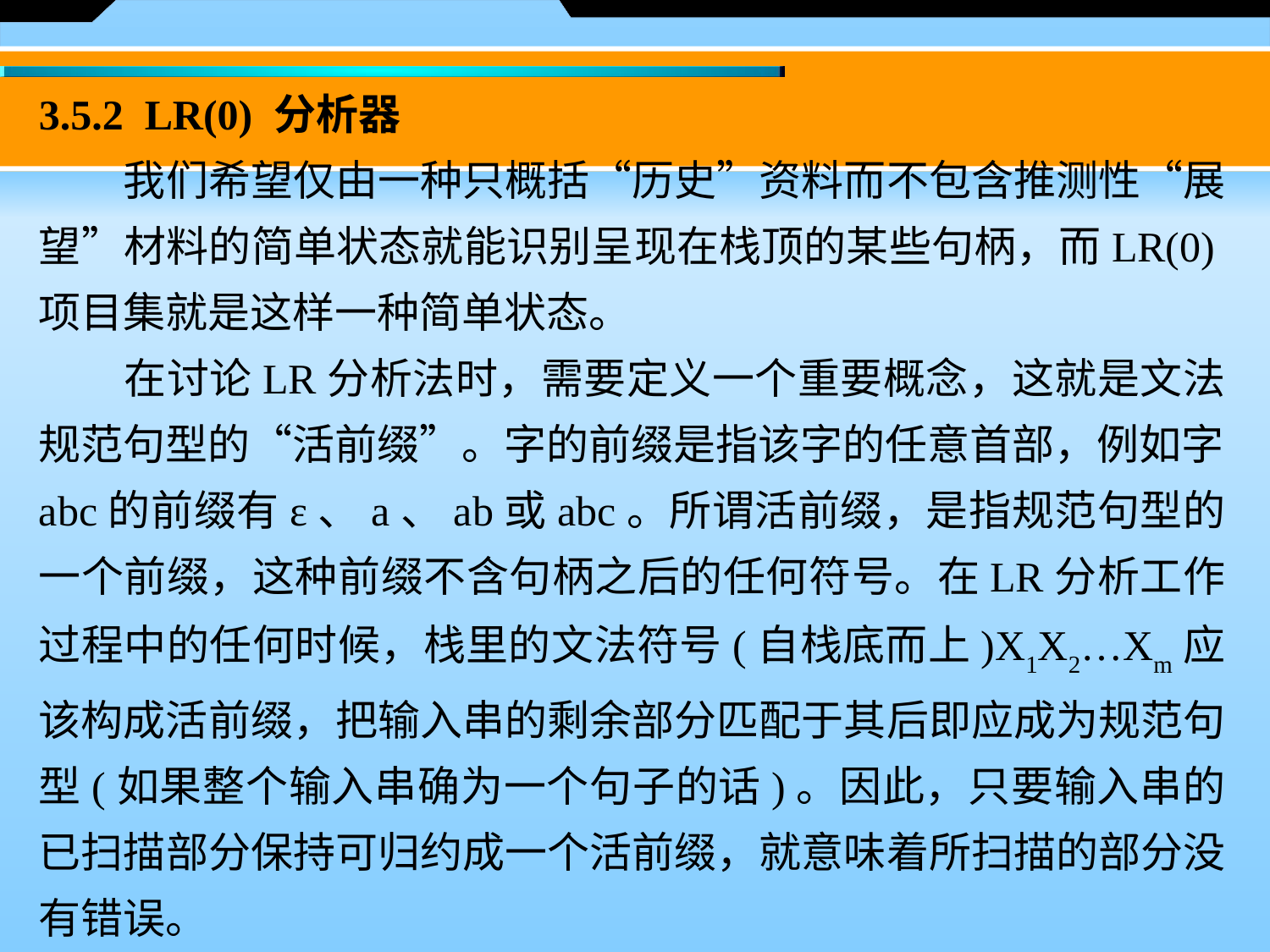

3.5.2  LR(0) 分析器
　　我们希望仅由一种只概括“历史”资料而不包含推测性“展望”材料的简单状态就能识别呈现在栈顶的某些句柄，而LR(0)项目集就是这样一种简单状态。
　　在讨论LR分析法时，需要定义一个重要概念，这就是文法规范句型的“活前缀”。字的前缀是指该字的任意首部，例如字abc的前缀有ε、a、ab或abc。所谓活前缀，是指规范句型的一个前缀，这种前缀不含句柄之后的任何符号。在LR分析工作过程中的任何时候，栈里的文法符号(自栈底而上)X1X2…Xm应该构成活前缀，把输入串的剩余部分匹配于其后即应成为规范句型(如果整个输入串确为一个句子的话)。因此，只要输入串的已扫描部分保持可归约成一个活前缀，就意味着所扫描的部分没有错误。